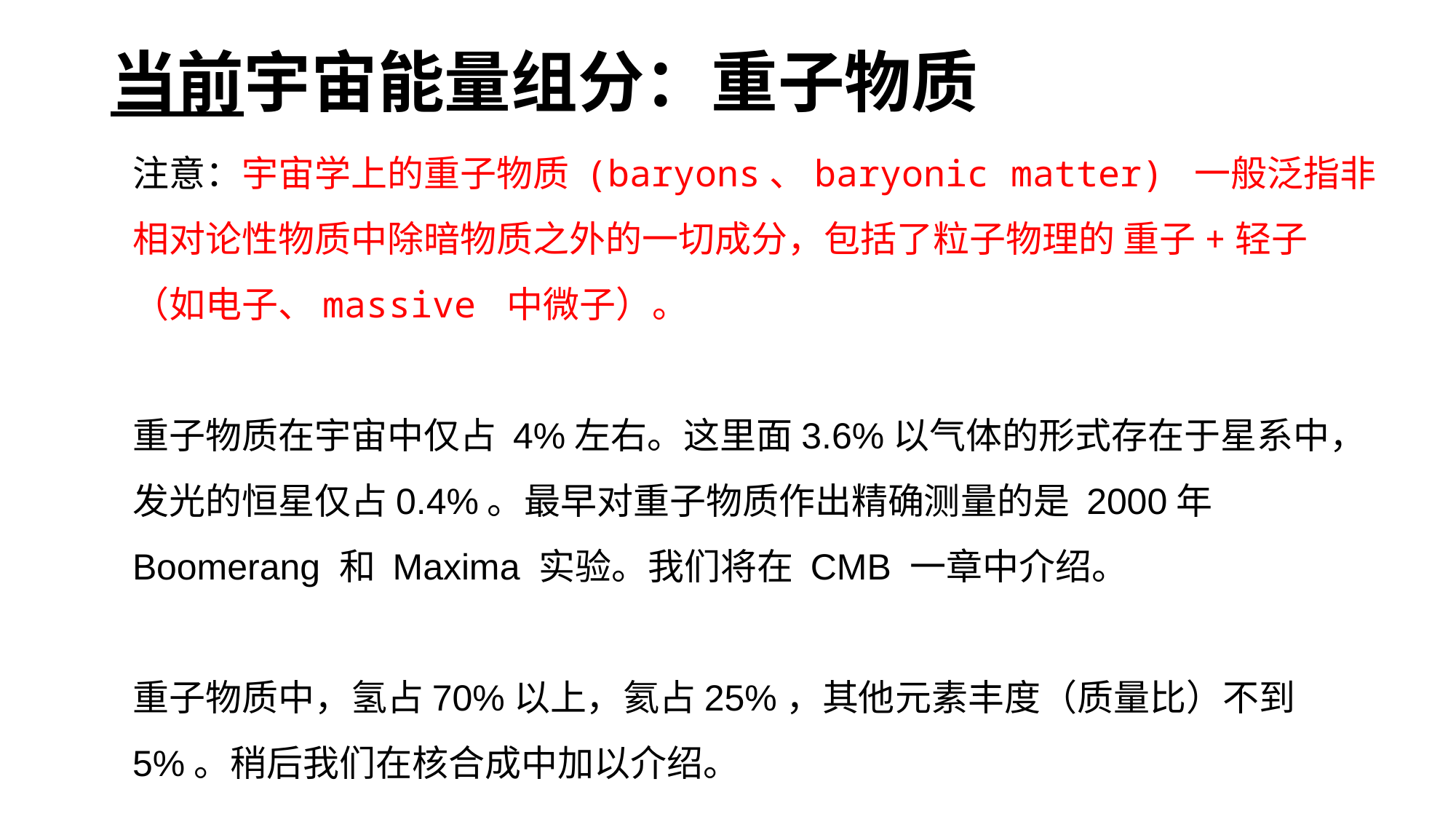

当前宇宙能量组分：重子物质
注意：宇宙学上的重子物质 (baryons、baryonic matter) 一般泛指非相对论性物质中除暗物质之外的一切成分，包括了粒子物理的 重子+轻子（如电子、massive 中微子）。

重子物质在宇宙中仅占 4%左右。这里面3.6%以气体的形式存在于星系中，发光的恒星仅占0.4%。最早对重子物质作出精确测量的是 2000年Boomerang 和 Maxima 实验。我们将在 CMB 一章中介绍。

重子物质中，氢占70%以上，氦占25%，其他元素丰度（质量比）不到5%。稍后我们在核合成中加以介绍。